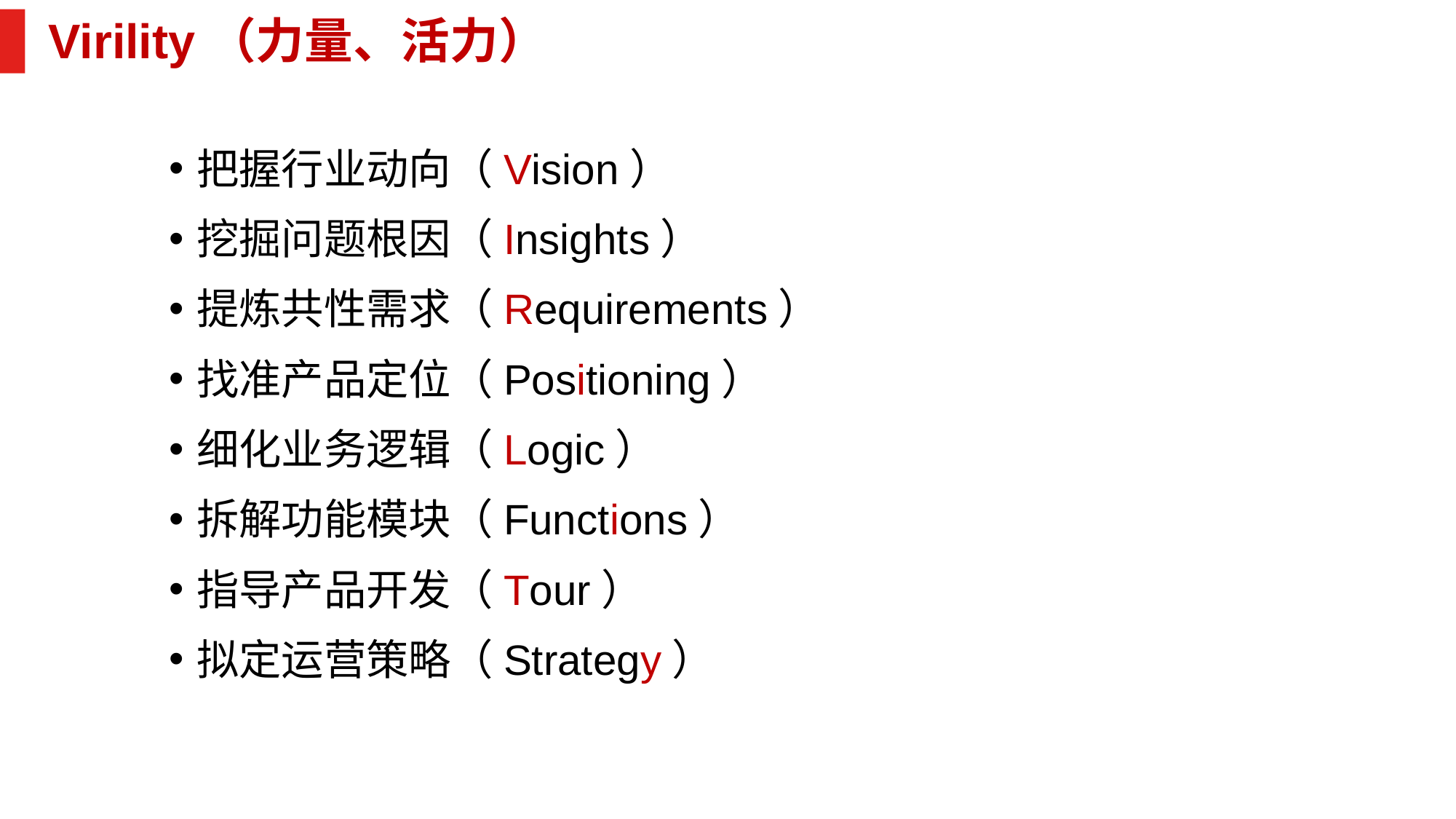

# Virility（力量、活力）
把握行业动向（Vision）
挖掘问题根因（Insights）
提炼共性需求（Requirements）
找准产品定位（Positioning）
细化业务逻辑（Logic）
拆解功能模块（Functions）
指导产品开发（Tour）
拟定运营策略（Strategy）